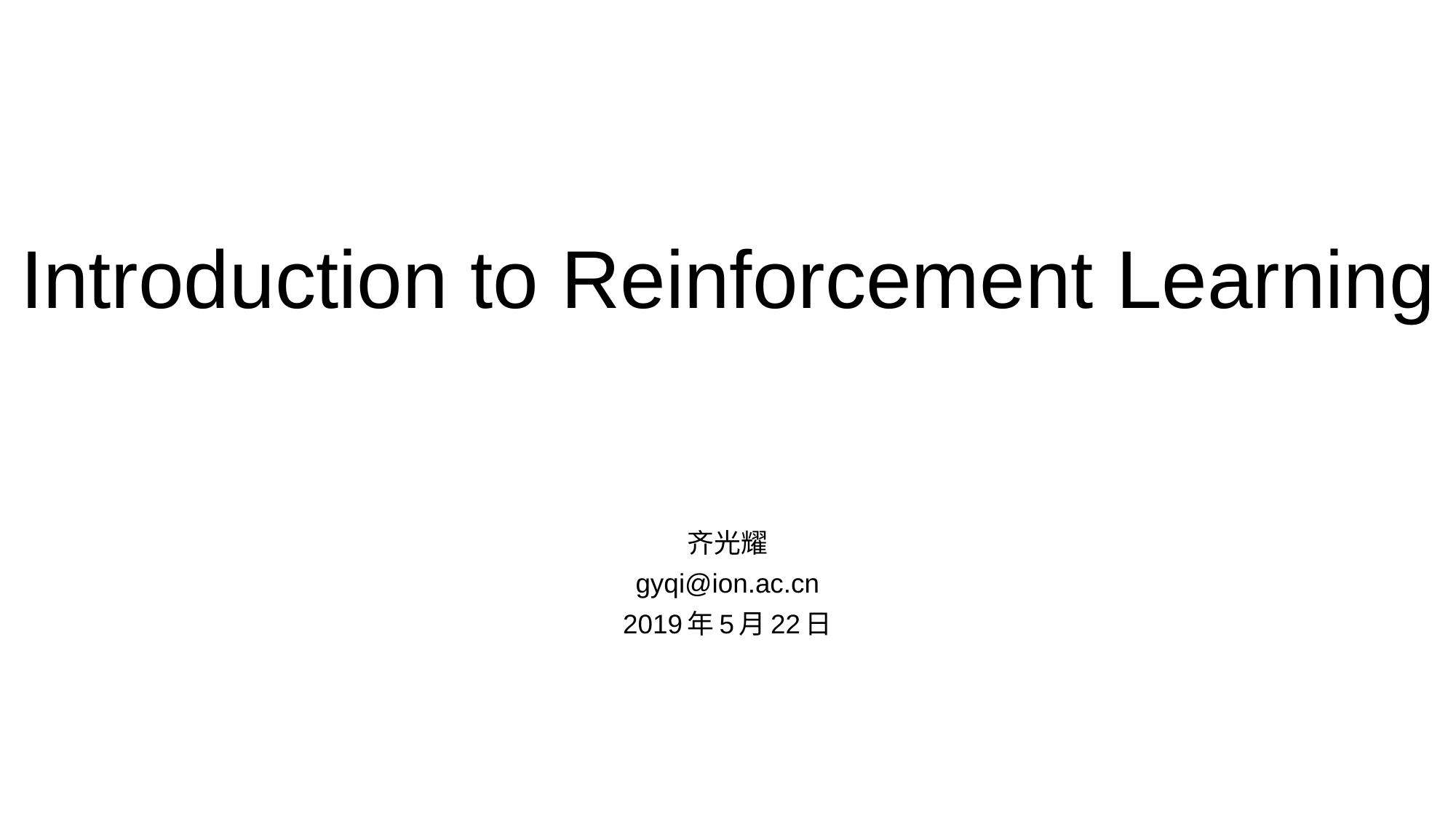

# Introduction to Reinforcement Learning
齐光耀
gyqi@ion.ac.cn
2019年5月22日